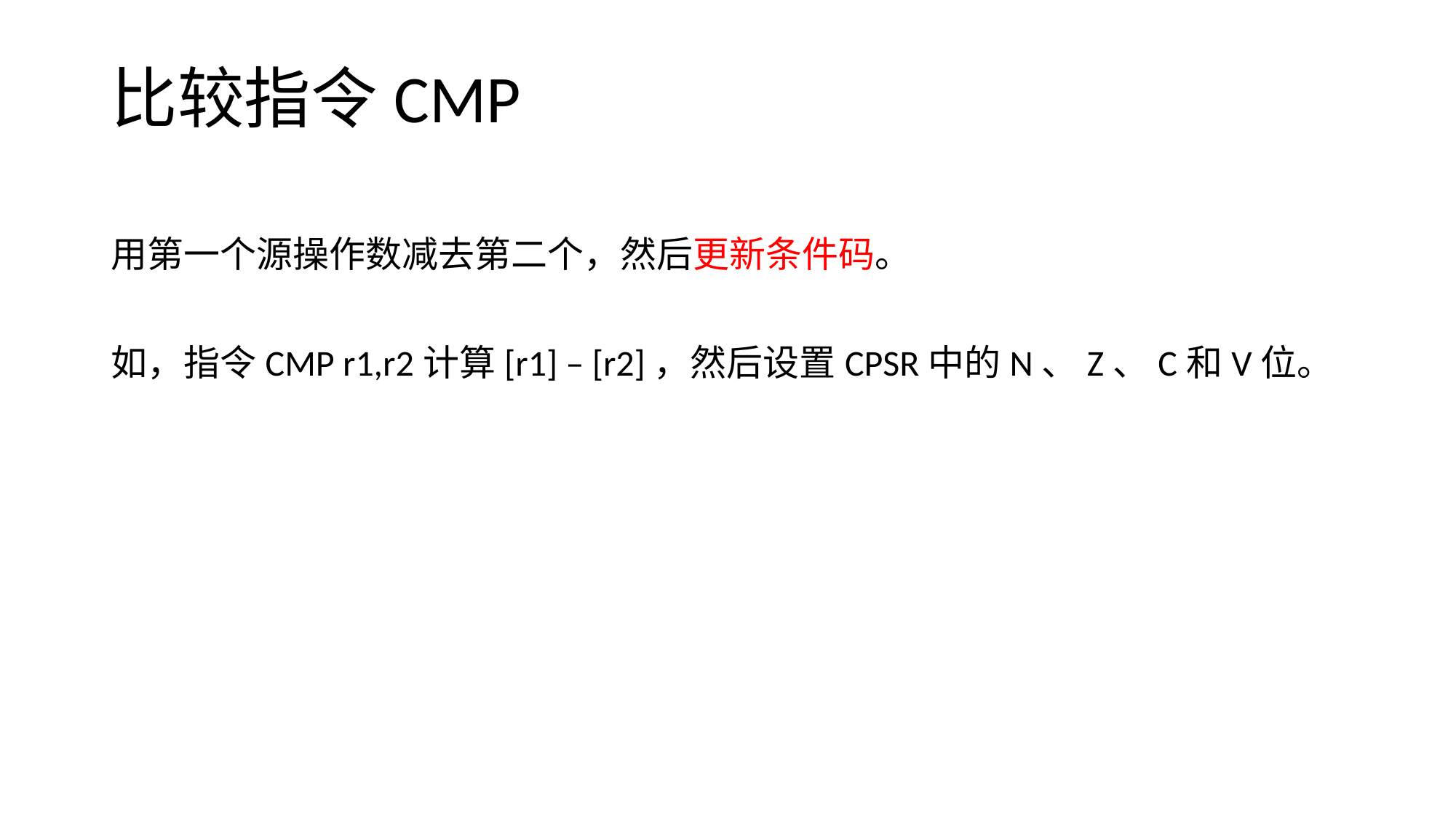

# 比较指令CMP

用第一个源操作数减去第二个，然后更新条件码。

如，指令CMP r1,r2计算[r1] – [r2]，然后设置CPSR中的N、Z、C和V位。